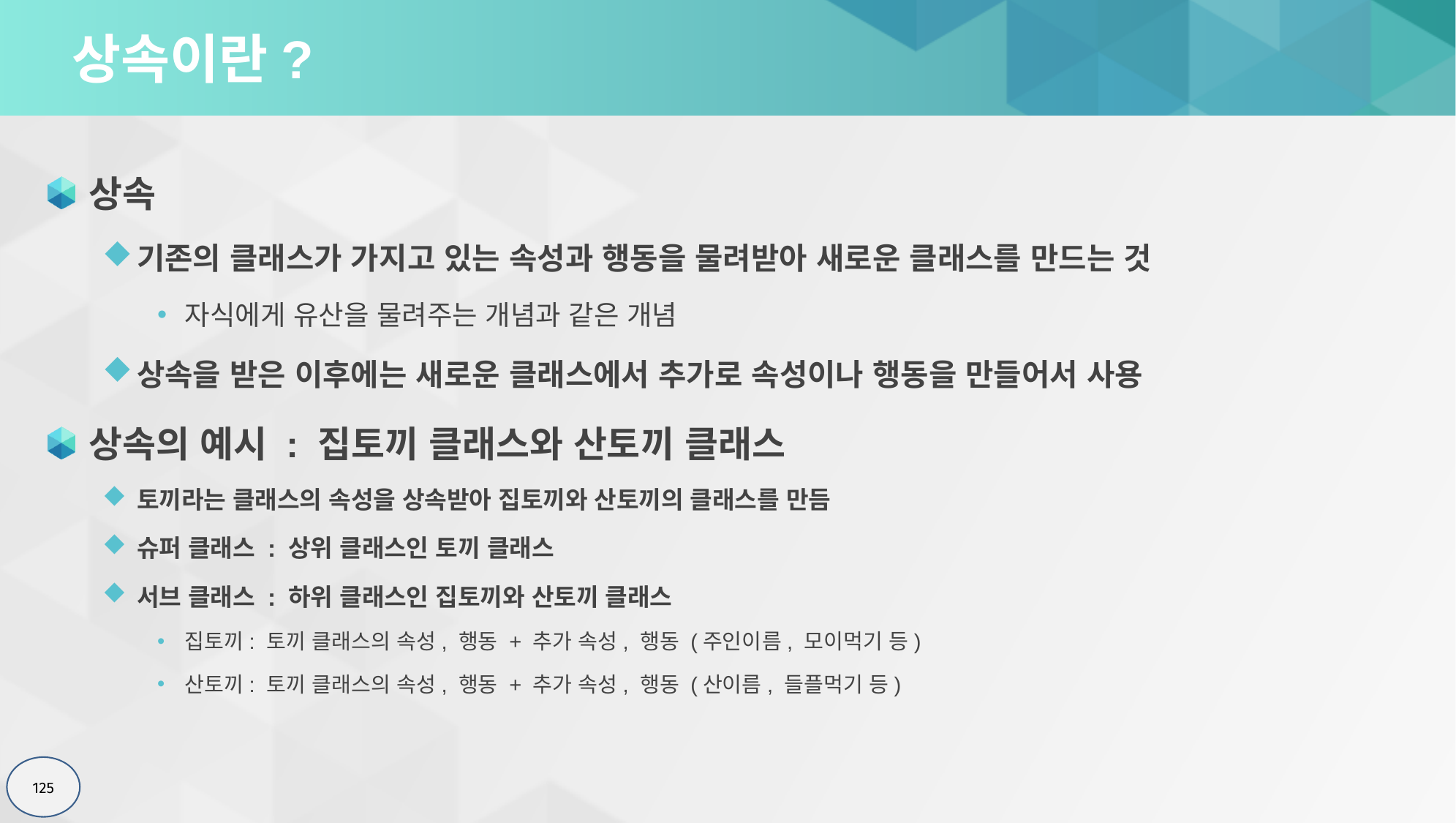

# 상속이란?
상속
기존의 클래스가 가지고 있는 속성과 행동을 물려받아 새로운 클래스를 만드는 것
자식에게 유산을 물려주는 개념과 같은 개념
상속을 받은 이후에는 새로운 클래스에서 추가로 속성이나 행동을 만들어서 사용
상속의 예시 : 집토끼 클래스와 산토끼 클래스
토끼라는 클래스의 속성을 상속받아 집토끼와 산토끼의 클래스를 만듬
슈퍼 클래스 : 상위 클래스인 토끼 클래스
서브 클래스 : 하위 클래스인 집토끼와 산토끼 클래스
집토끼: 토끼 클래스의 속성, 행동 + 추가 속성, 행동 (주인이름, 모이먹기 등)
산토끼: 토끼 클래스의 속성, 행동 + 추가 속성, 행동 (산이름, 들플먹기 등)